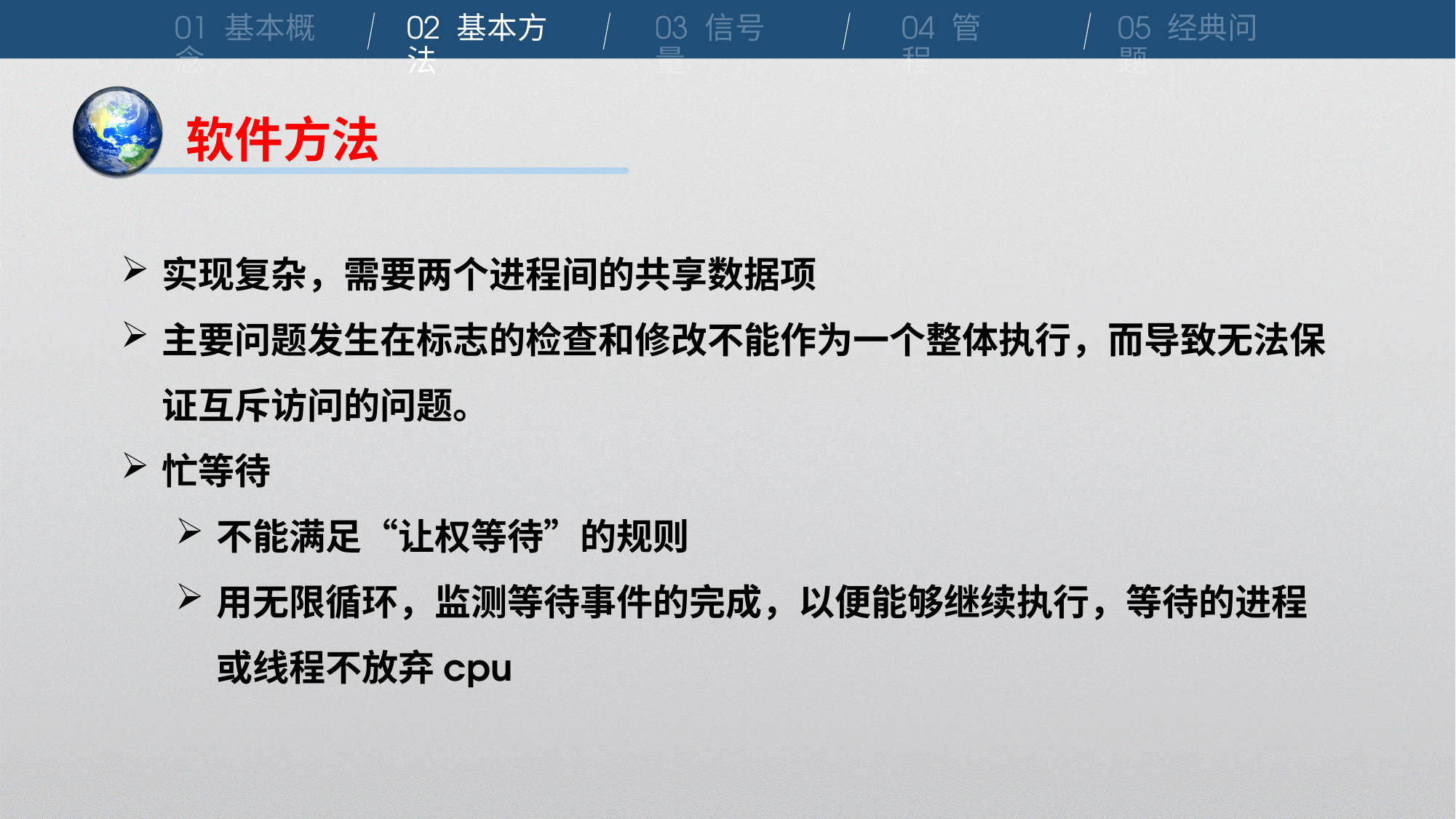

01 基本概念
02 基本方法
03 信号量
04 管程
05 经典问题
软件方法
实现复杂，需要两个进程间的共享数据项
主要问题发生在标志的检查和修改不能作为一个整体执行，而导致无法保证互斥访问的问题。
忙等待
不能满足“让权等待”的规则
用无限循环，监测等待事件的完成，以便能够继续执行，等待的进程或线程不放弃cpu